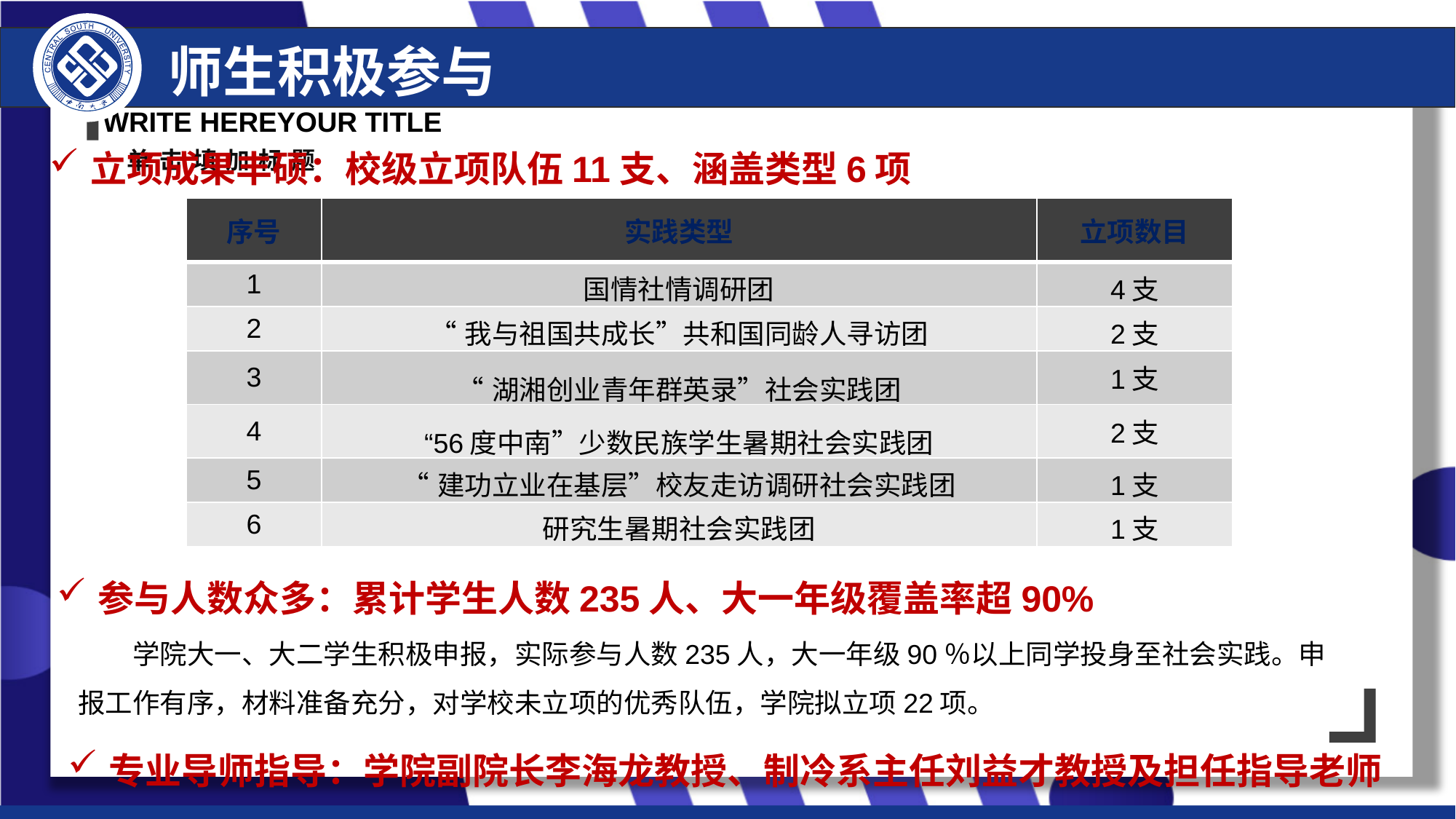

师生积极参与
立项成果丰硕：校级立项队伍11支、涵盖类型6项
| 序号 | 实践类型 | 立项数目 |
| --- | --- | --- |
| 1 | 国情社情调研团 | 4支 |
| 2 | “我与祖国共成长”共和国同龄人寻访团 | 2支 |
| 3 | “湖湘创业青年群英录”社会实践团 | 1支 |
| 4 | “56度中南”少数民族学生暑期社会实践团 | 2支 |
| 5 | “建功立业在基层”校友走访调研社会实践团 | 1支 |
| 6 | 研究生暑期社会实践团 | 1支 |
参与人数众多：累计学生人数235人、大一年级覆盖率超90%
学院大一、大二学生积极申报，实际参与人数235人，大一年级90％以上同学投身至社会实践。申报工作有序，材料准备充分，对学校未立项的优秀队伍，学院拟立项22项。
专业导师指导：学院副院长李海龙教授、制冷系主任刘益才教授及担任指导老师